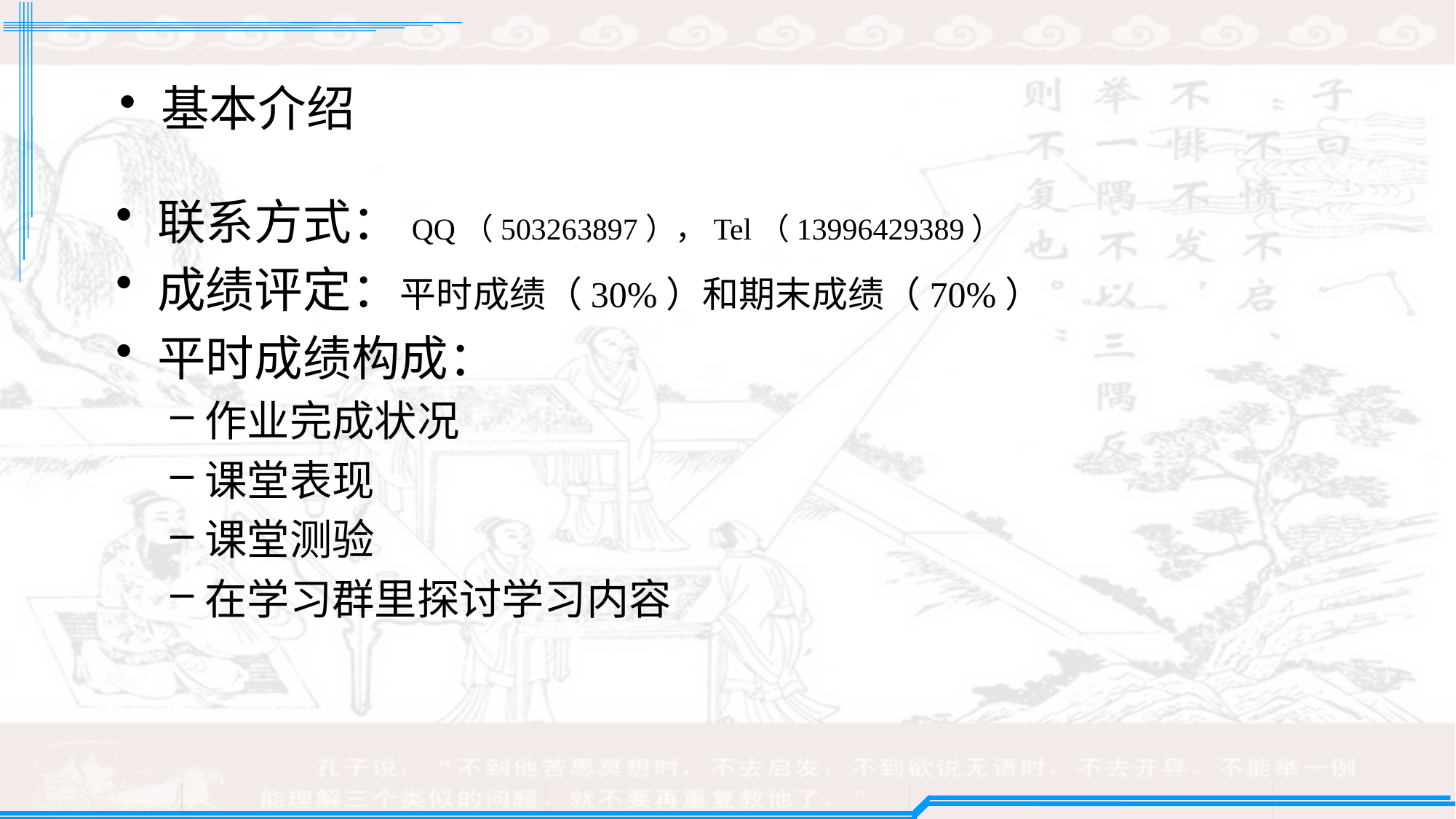

基本介绍
联系方式：QQ（503263897），Tel（13996429389）
成绩评定：平时成绩（30%）和期末成绩（70%）
平时成绩构成：
作业完成状况
课堂表现
课堂测验
在学习群里探讨学习内容